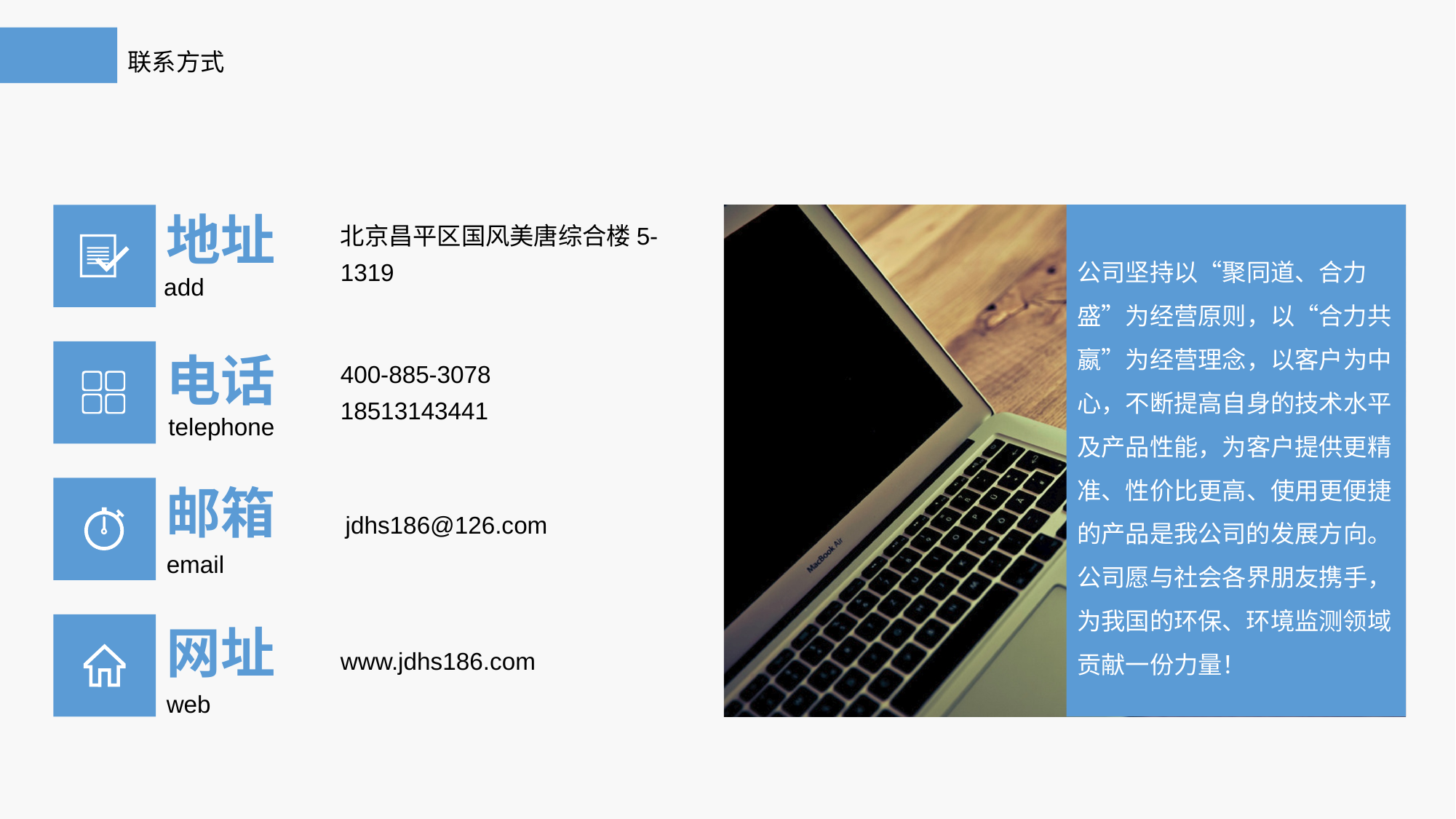

联系方式
地址

北京昌平区国风美唐综合楼5-1319

add

公司坚持以“聚同道、合力盛”为经营原则，以“合力共嬴”为经营理念，以客户为中心，不断提高自身的技术水平及产品性能，为客户提供更精准、性价比更高、使用更便捷的产品是我公司的发展方向。公司愿与社会各界朋友携手，为我国的环保、环境监测领域贡献一份力量！
电话

400-885-3078
18513143441

telephone
邮箱

jdhs186@126.com

email
网址

www.jdhs186.com

web